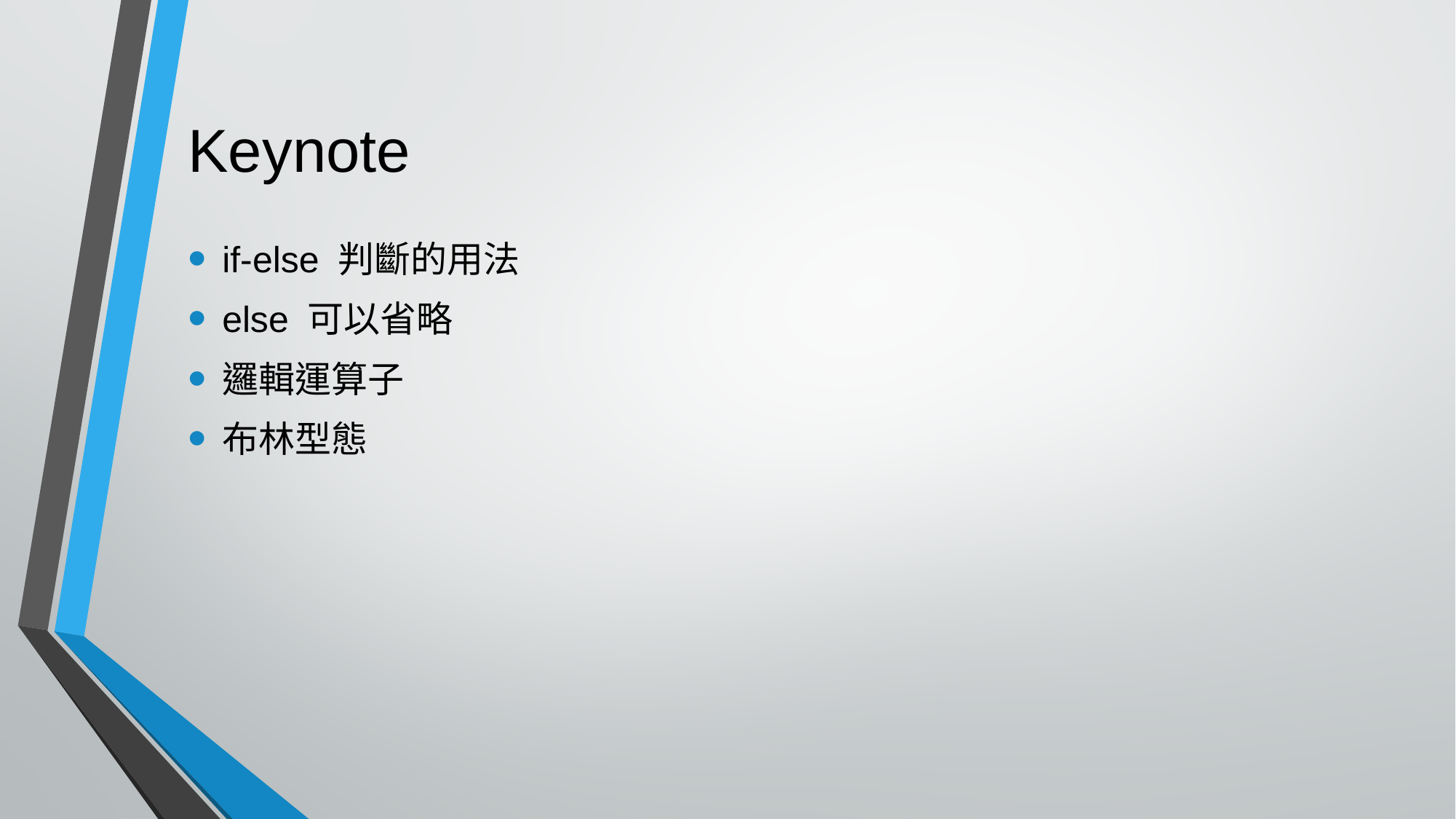

# Keynote
if-else 判斷的用法
else 可以省略
邏輯運算子
布林型態